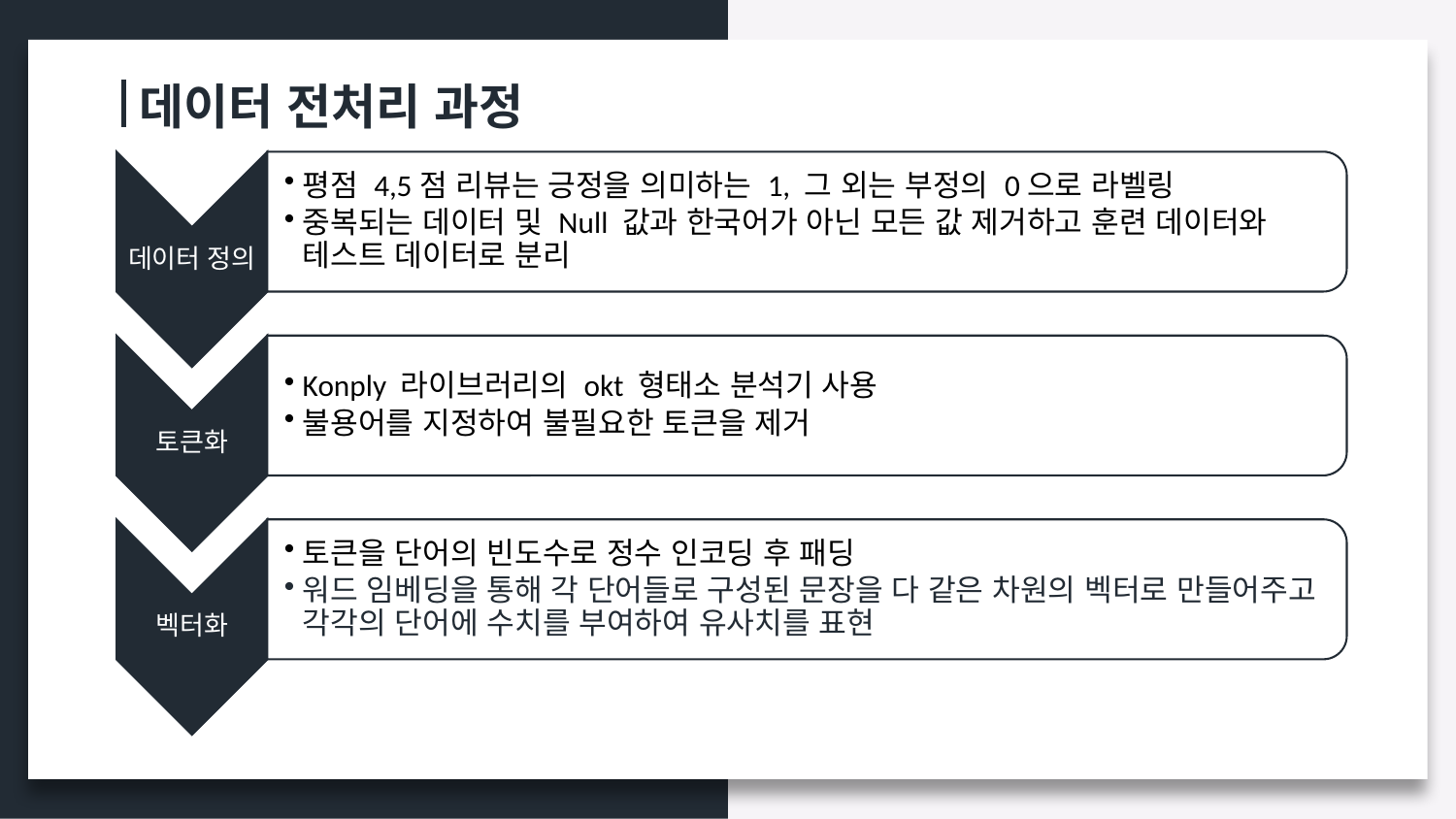

데이터 전처리 과정
데이터 정의
평점 4,5점 리뷰는 긍정을 의미하는 1, 그 외는 부정의 0으로 라벨링
중복되는 데이터 및 Null 값과 한국어가 아닌 모든 값 제거하고 훈련 데이터와 테스트 데이터로 분리
토큰화
Konply 라이브러리의 okt 형태소 분석기 사용
불용어를 지정하여 불필요한 토큰을 제거
벡터화
토큰을 단어의 빈도수로 정수 인코딩 후 패딩
워드 임베딩을 통해 각 단어들로 구성된 문장을 다 같은 차원의 벡터로 만들어주고 각각의 단어에 수치를 부여하여 유사치를 표현